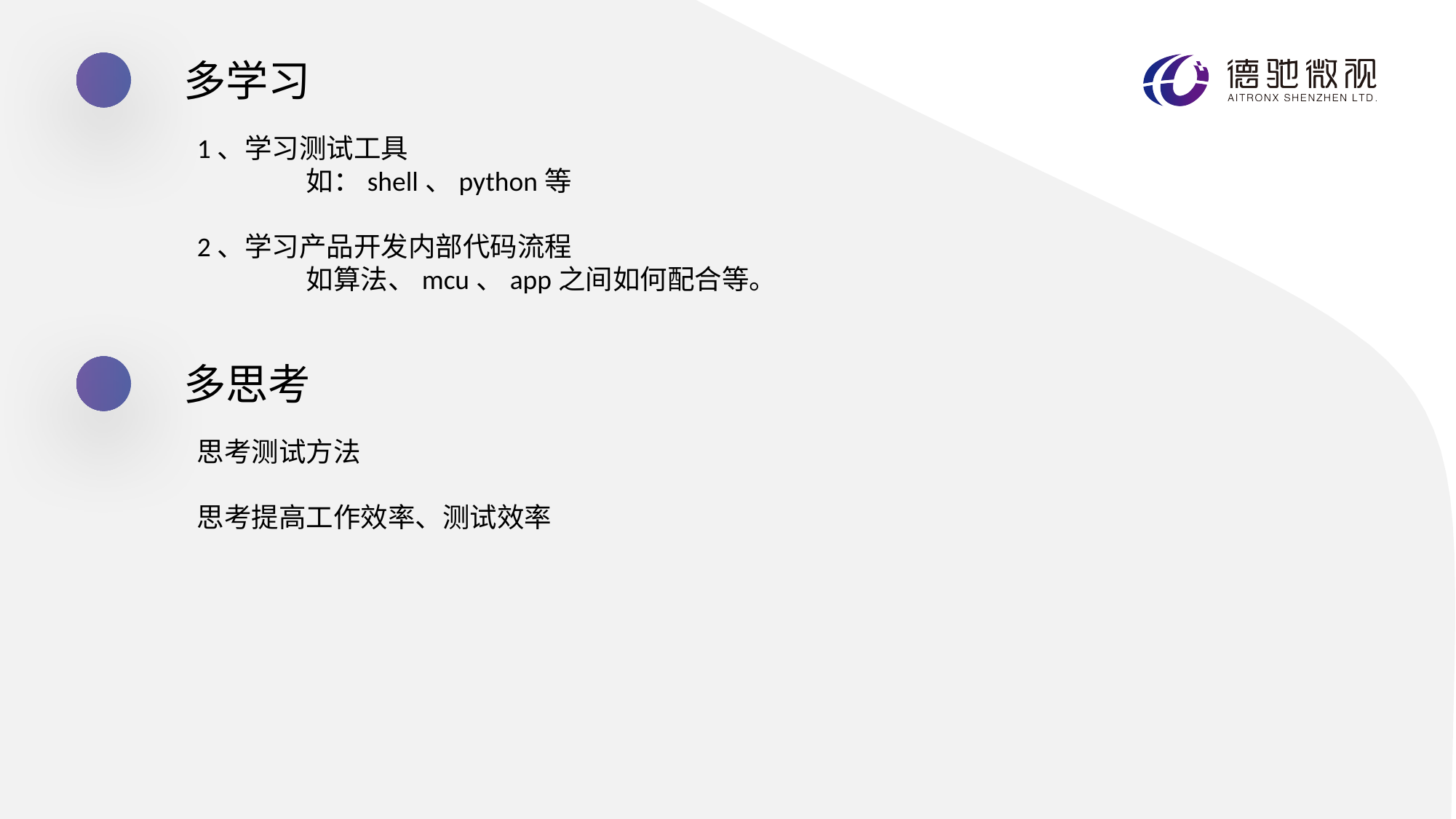

多学习

1、学习测试工具
	如：shell、python等

2、学习产品开发内部代码流程
	如算法、mcu、app之间如何配合等。

多思考

思考测试方法

思考提高工作效率、测试效率